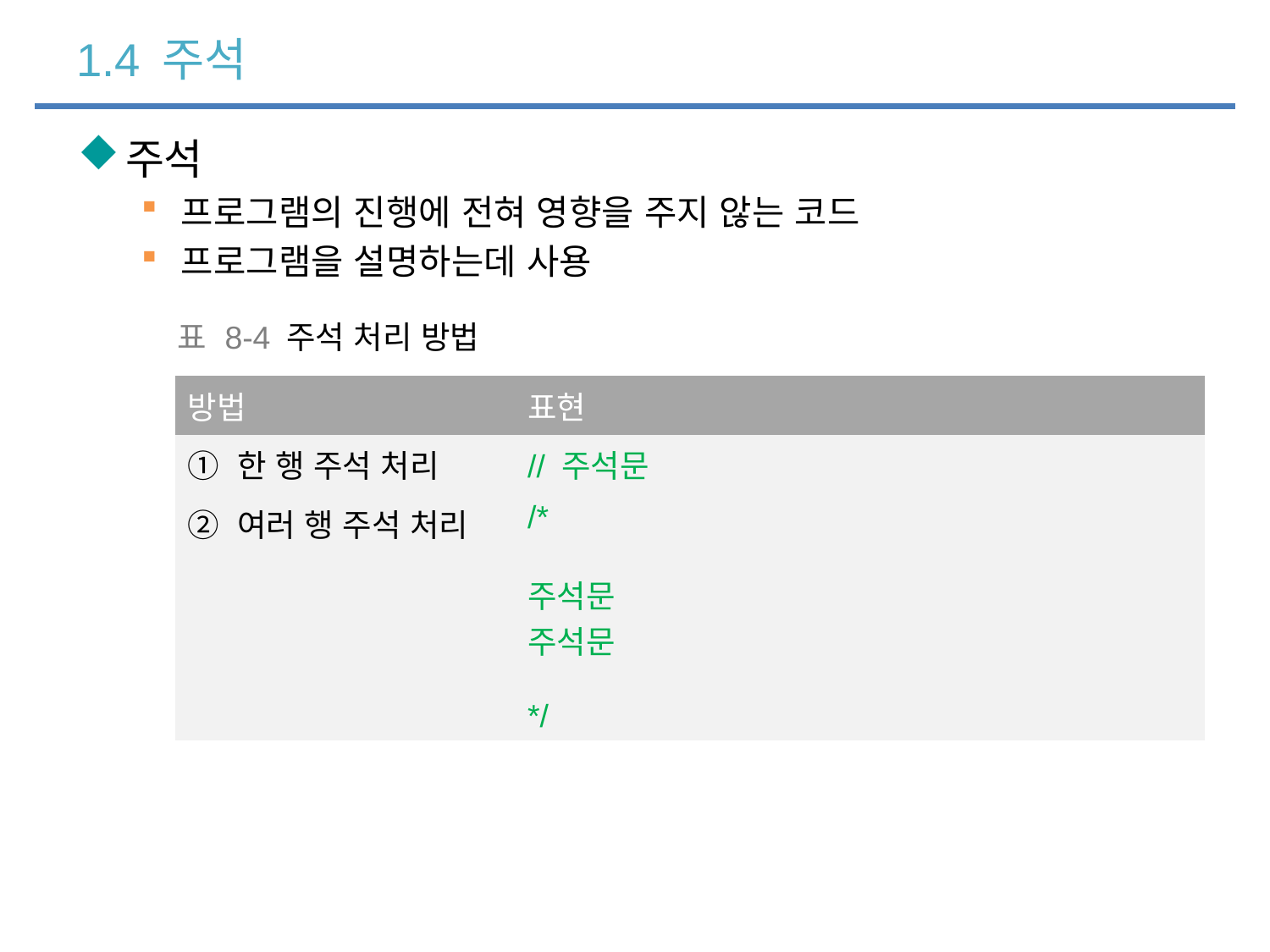

# 1.4 주석
주석
프로그램의 진행에 전혀 영향을 주지 않는 코드
프로그램을 설명하는데 사용
| 표 8-4 주석 처리 방법 |
| --- |
| 방법 | 표현 |
| --- | --- |
| ① 한 행 주석 처리 | // 주석문 |
| ② 여러 행 주석 처리 | /\* 주석문 주석문 \*/ |